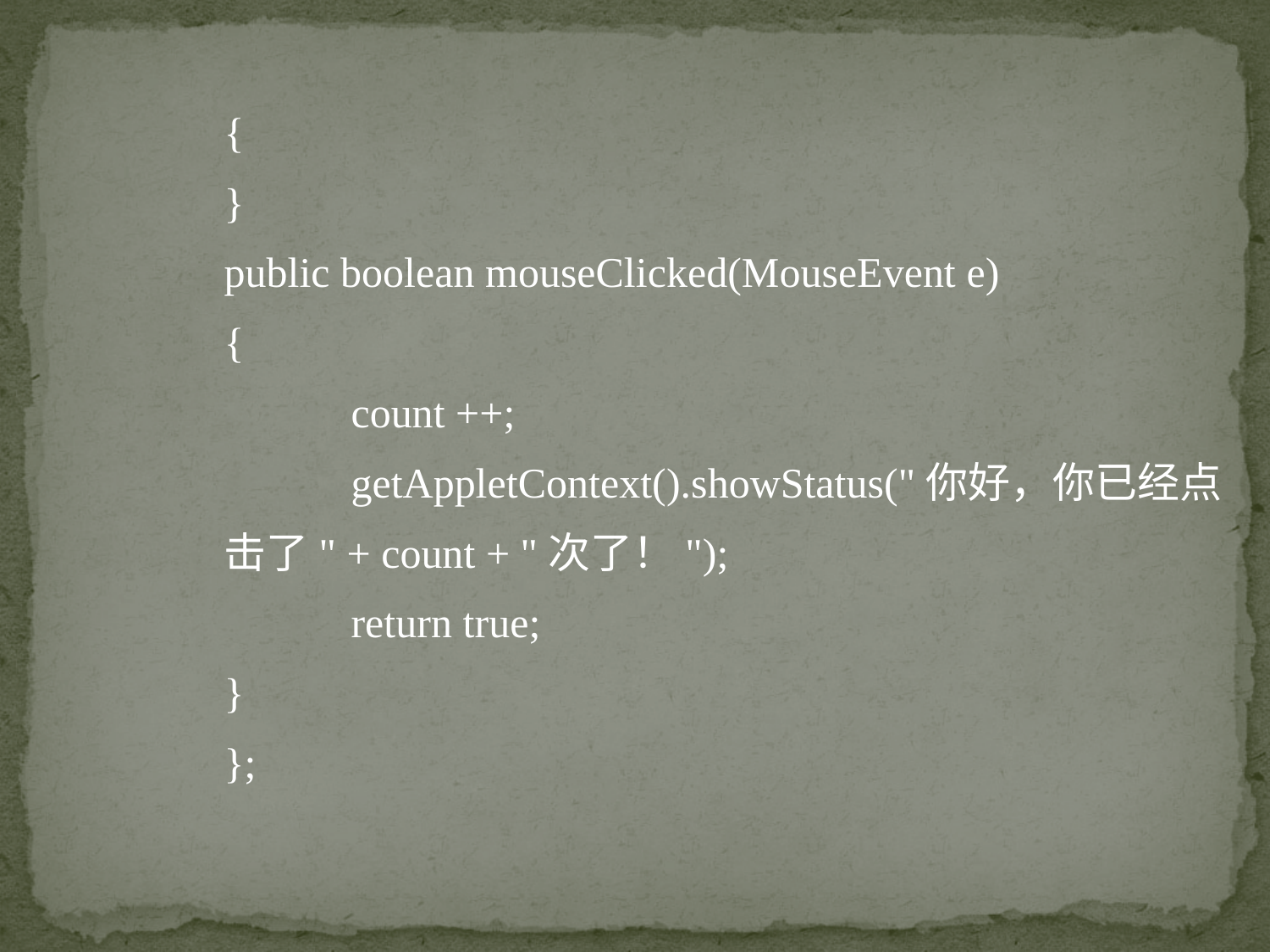

{
}
public boolean mouseClicked(MouseEvent e)
{
	count ++;
	getAppletContext().showStatus("你好，你已经点击了" + count + "次了！");
	return true;
}
};